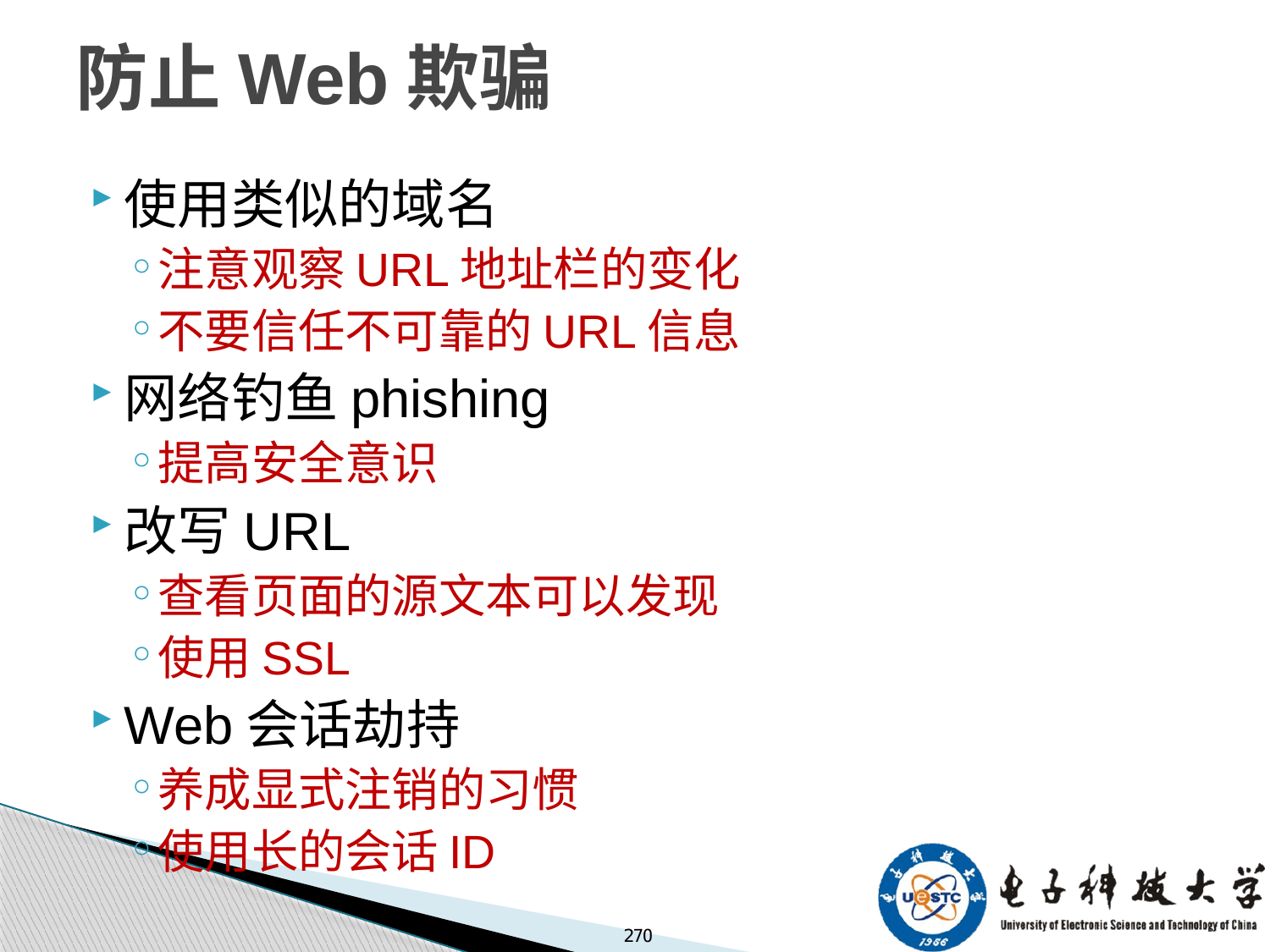

# 防止Web欺骗
使用类似的域名
注意观察URL地址栏的变化
不要信任不可靠的URL信息
网络钓鱼phishing
提高安全意识
改写URL
查看页面的源文本可以发现
使用SSL
Web会话劫持
养成显式注销的习惯
使用长的会话ID
270